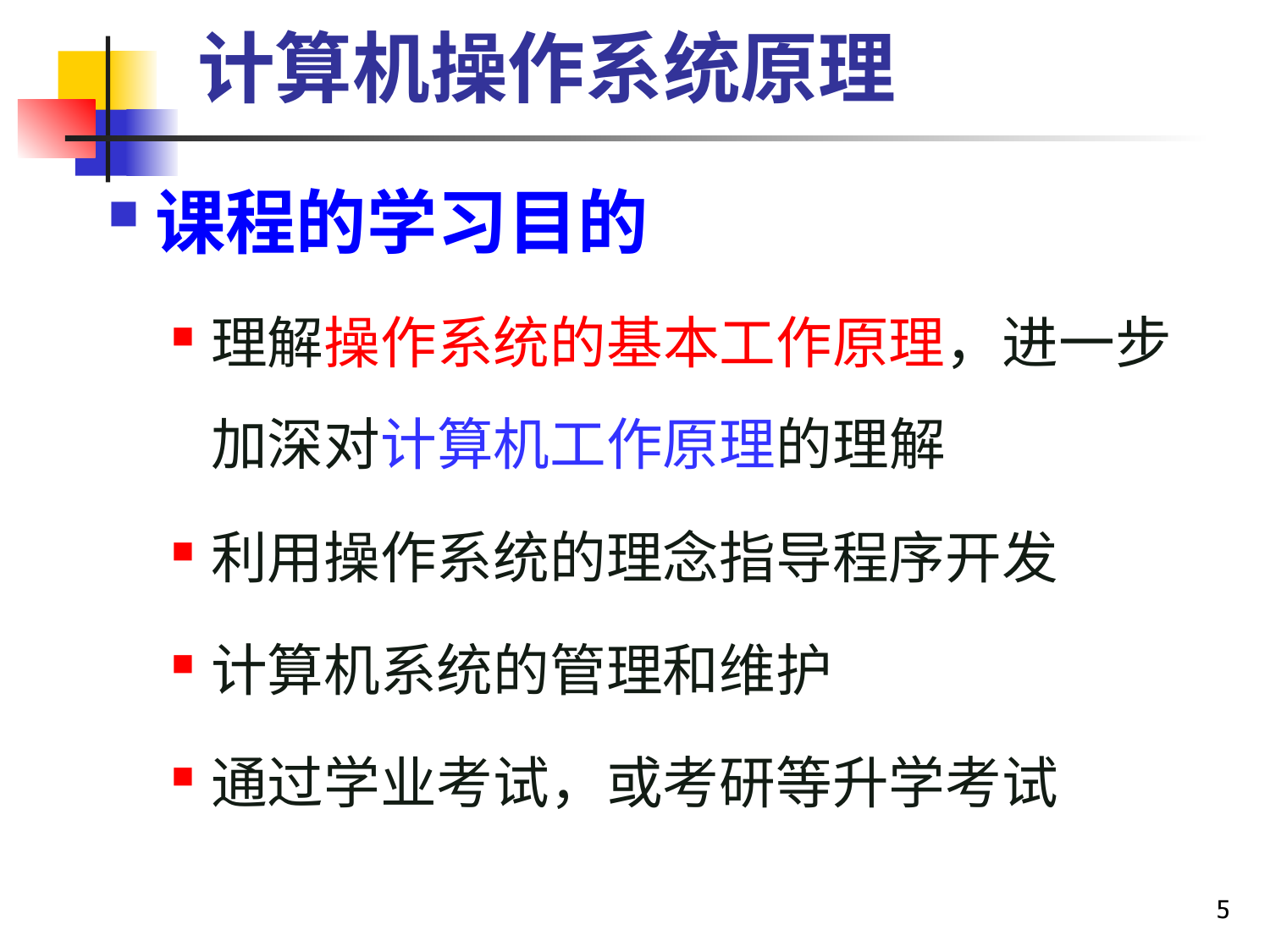

计算机操作系统原理
课程的学习目的
理解操作系统的基本工作原理，进一步加深对计算机工作原理的理解
利用操作系统的理念指导程序开发
计算机系统的管理和维护
通过学业考试，或考研等升学考试
5